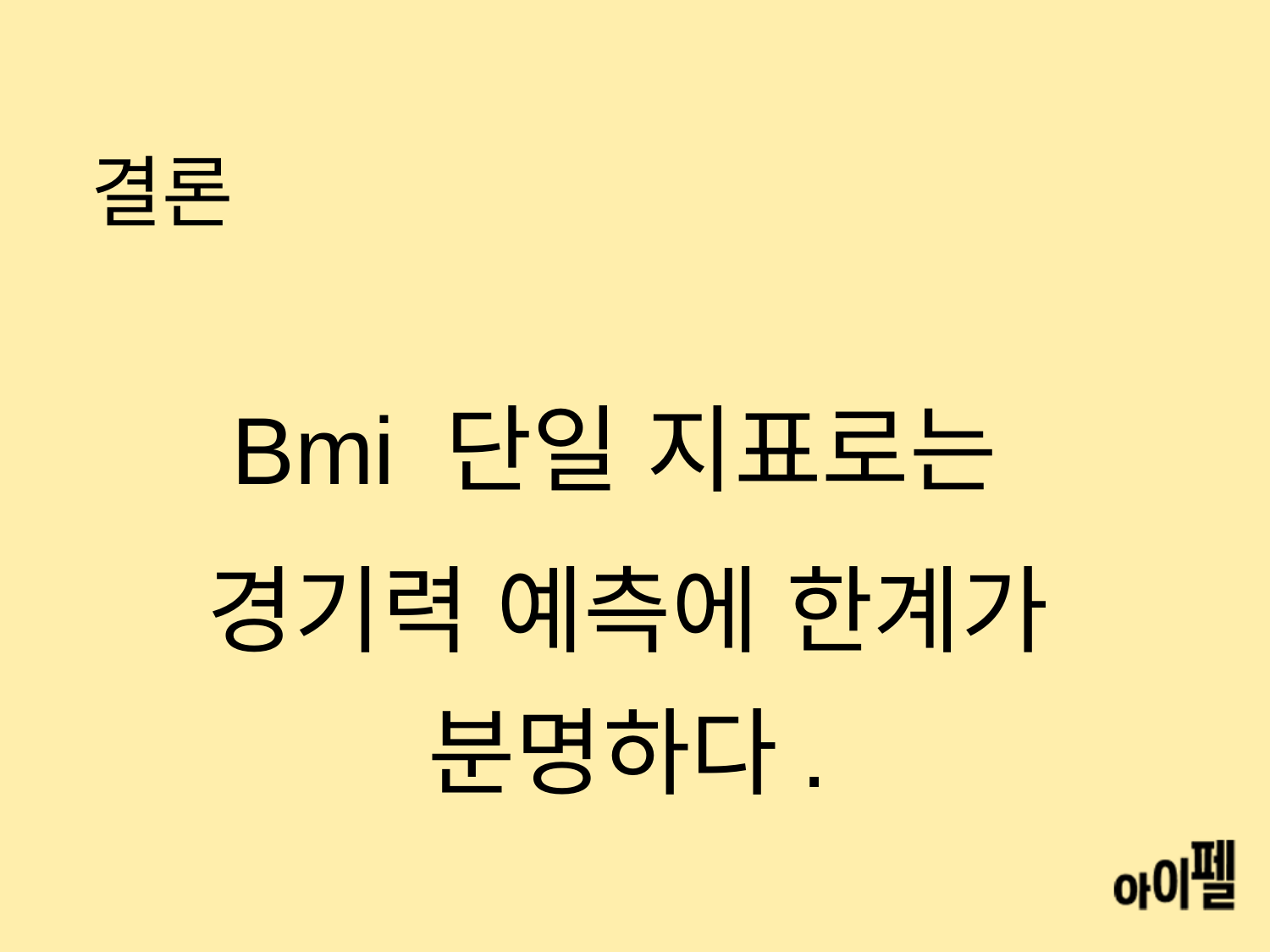

# 결론
Bmi 단일 지표로는
경기력 예측에 한계가 분명하다.